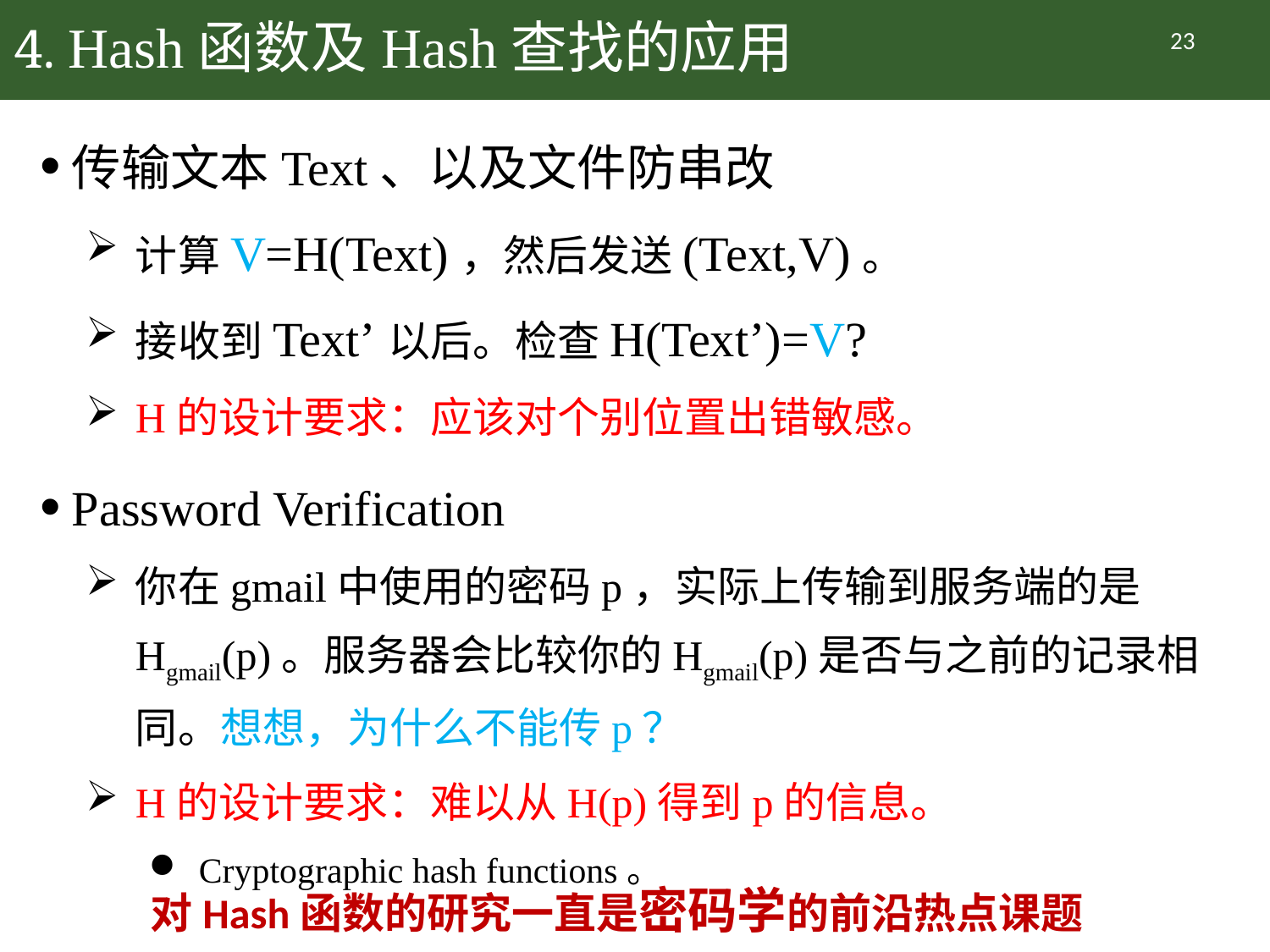

# 4. Hash函数及Hash查找的应用

23
传输文本Text、以及文件防串改
计算V=H(Text)，然后发送(Text,V)。
接收到Text’以后。检查H(Text’)=V?
H的设计要求：应该对个别位置出错敏感。
Password Verification
你在gmail中使用的密码p，实际上传输到服务端的是Hgmail(p)。服务器会比较你的Hgmail(p)是否与之前的记录相同。想想，为什么不能传p？
H的设计要求：难以从H(p)得到p的信息。
Cryptographic hash functions。

对Hash函数的研究一直是密码学的前沿热点课题